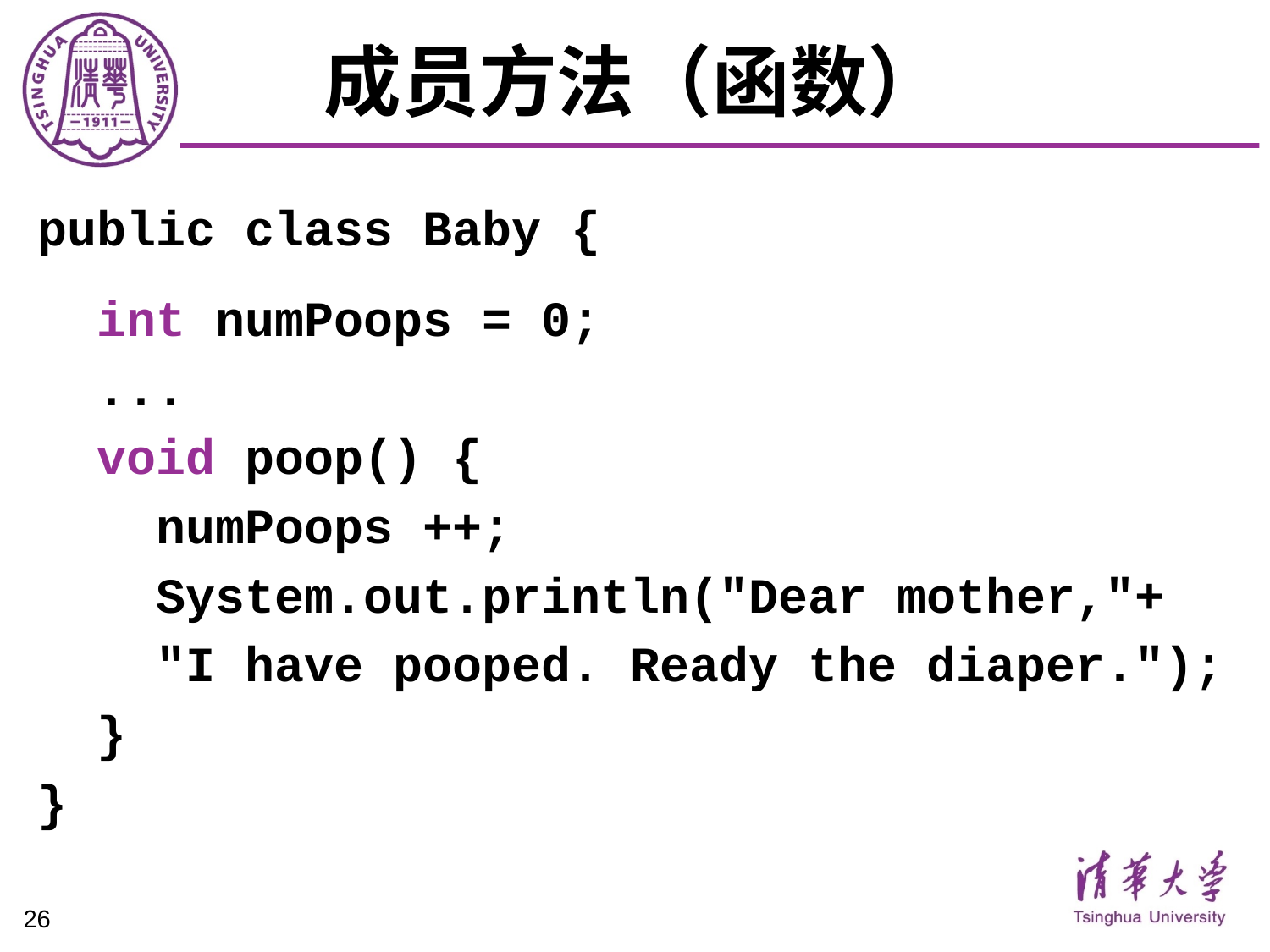

# 成员方法（函数）
public class Baby {
  int numPoops = 0;
  ...
  void poop() {
    numPoops ++;
    System.out.println("Dear mother,"+
    "I have pooped. Ready the diaper.");
  }
}
26